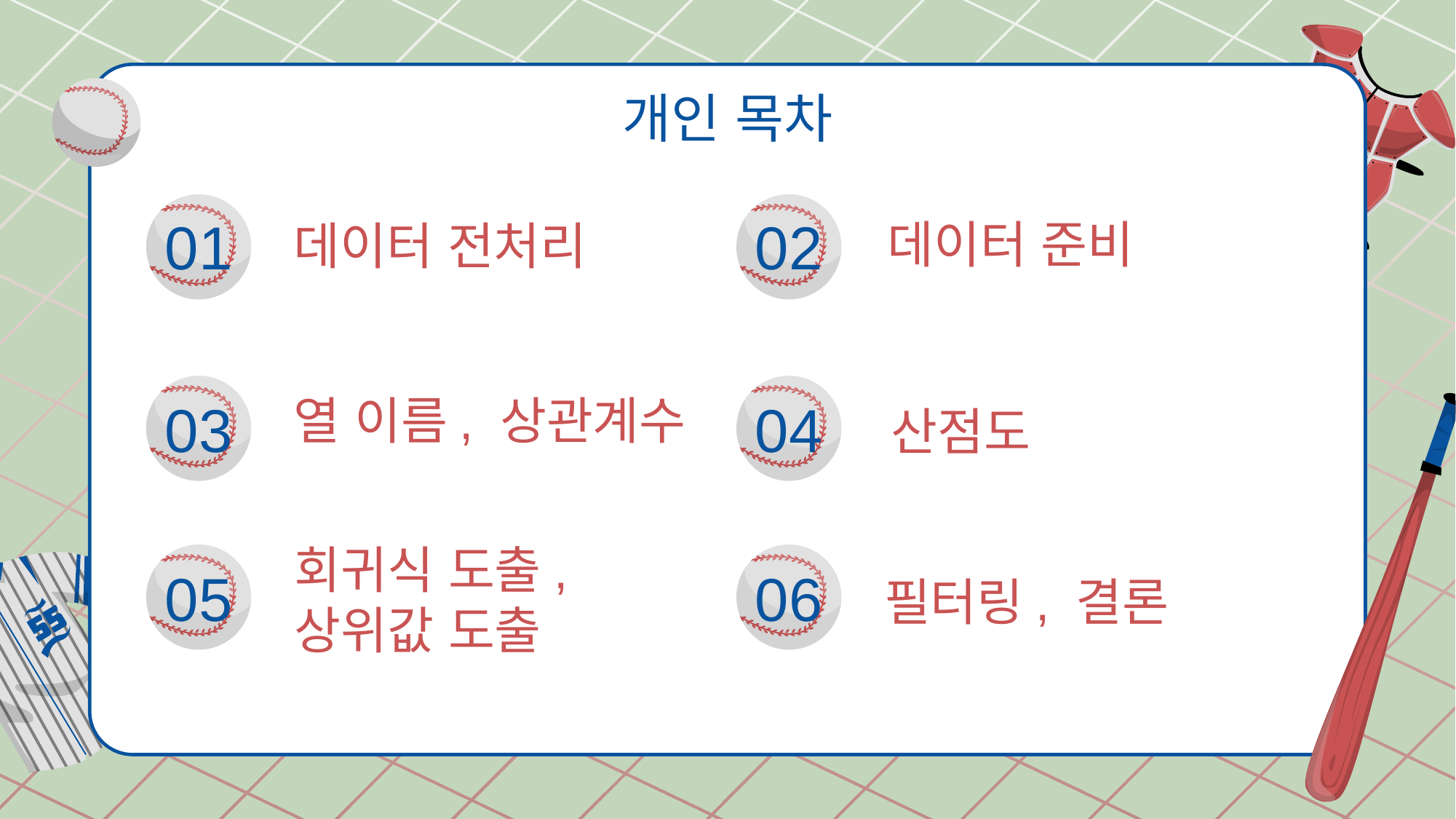

개인 목차

데이터 준비
# 데이터 전처리
01
02

열 이름, 상관계수
산점도
03
04

회귀식 도출, 상위값 도출
필터링, 결론
05
06